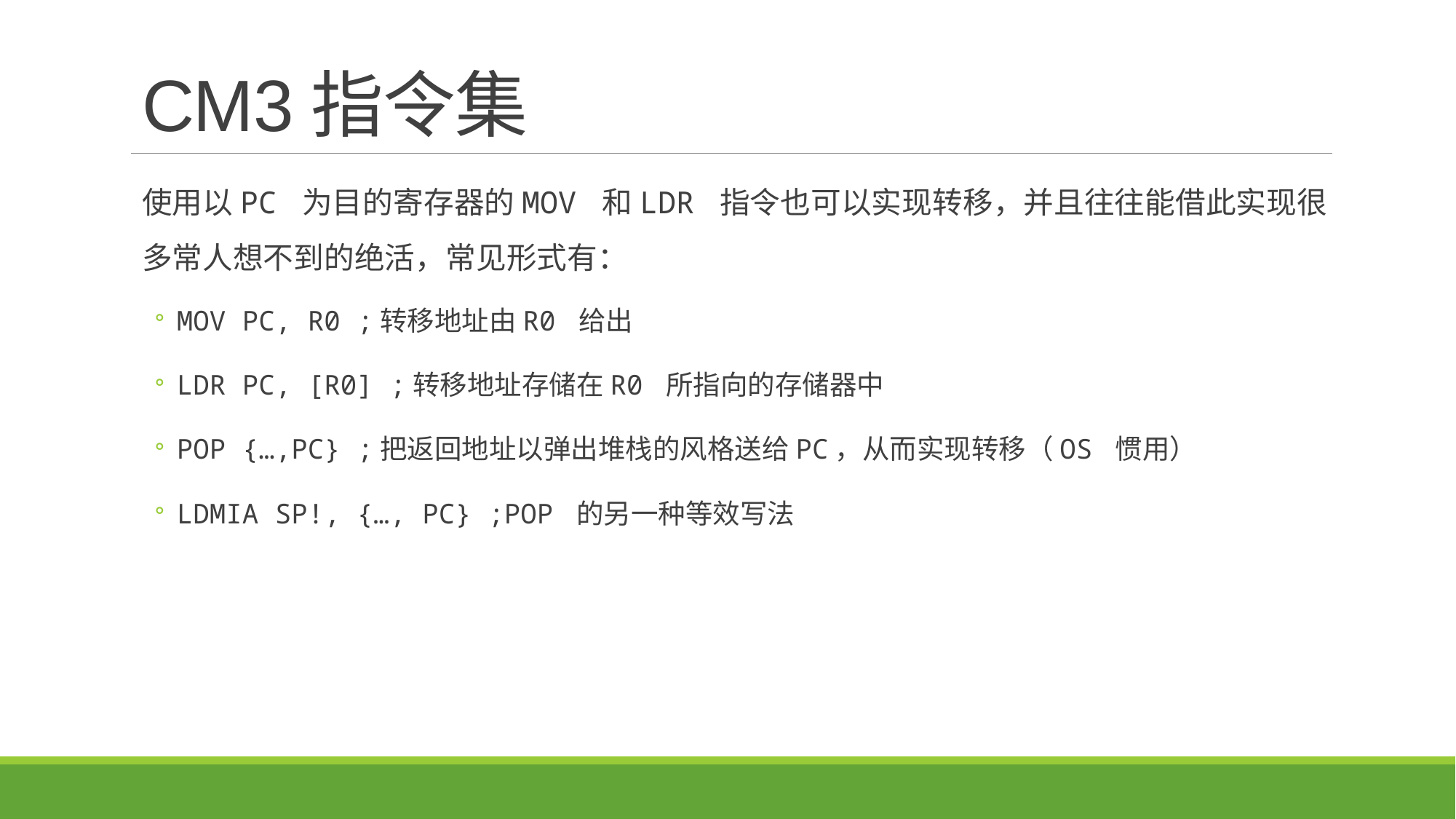

# CM3指令集
使用以PC 为目的寄存器的MOV 和LDR 指令也可以实现转移，并且往往能借此实现很多常人想不到的绝活，常见形式有：
MOV PC, R0 ;转移地址由R0 给出
LDR PC, [R0] ;转移地址存储在R0 所指向的存储器中
POP {…,PC} ;把返回地址以弹出堆栈的风格送给PC，从而实现转移（OS 惯用）
LDMIA SP!, {…, PC} ;POP 的另一种等效写法